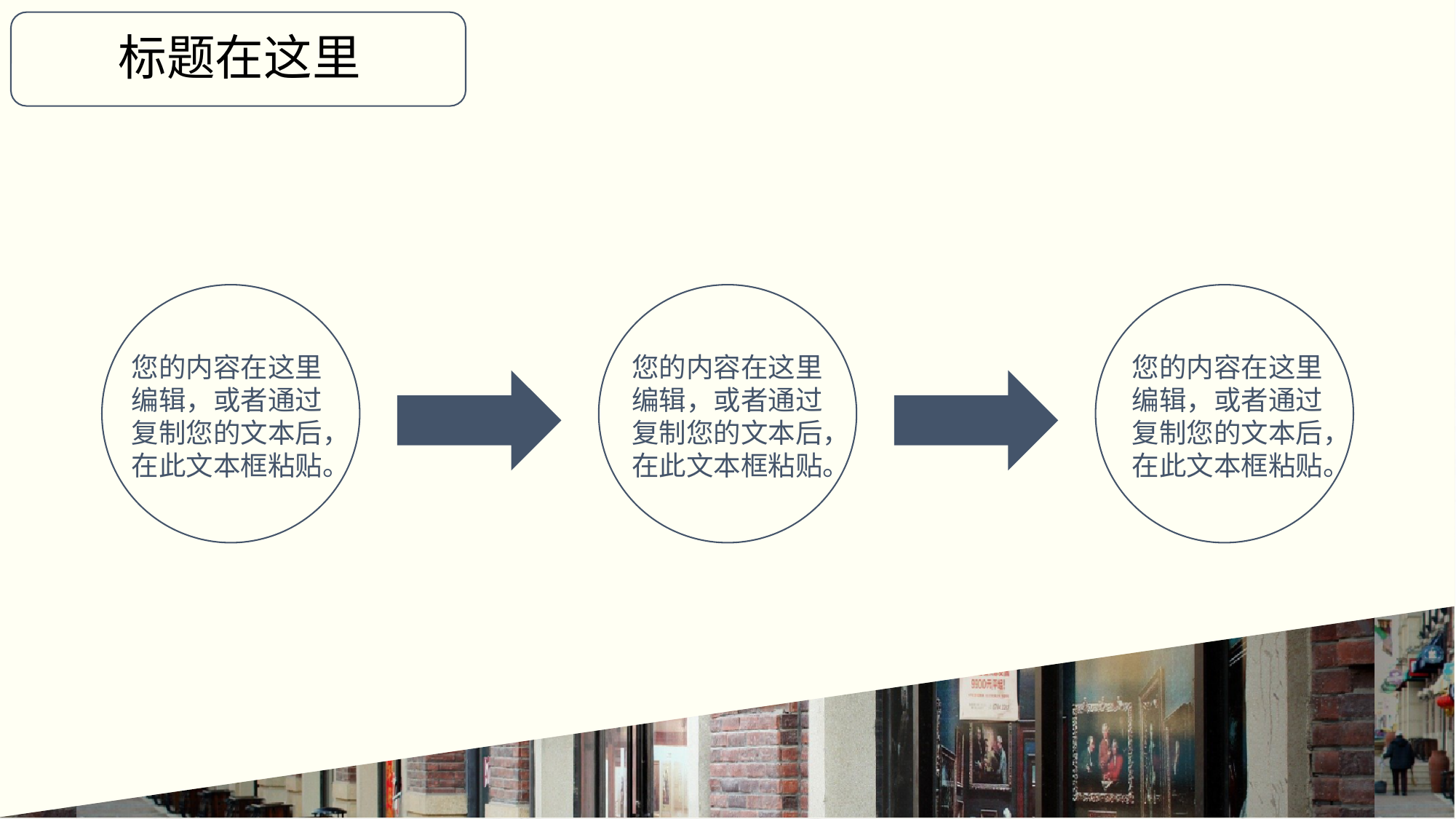

标题在这里

您的内容在这里编辑，或者通过复制您的文本后，在此文本框粘贴。
您的内容在这里编辑，或者通过复制您的文本后，在此文本框粘贴。
您的内容在这里编辑，或者通过复制您的文本后，在此文本框粘贴。